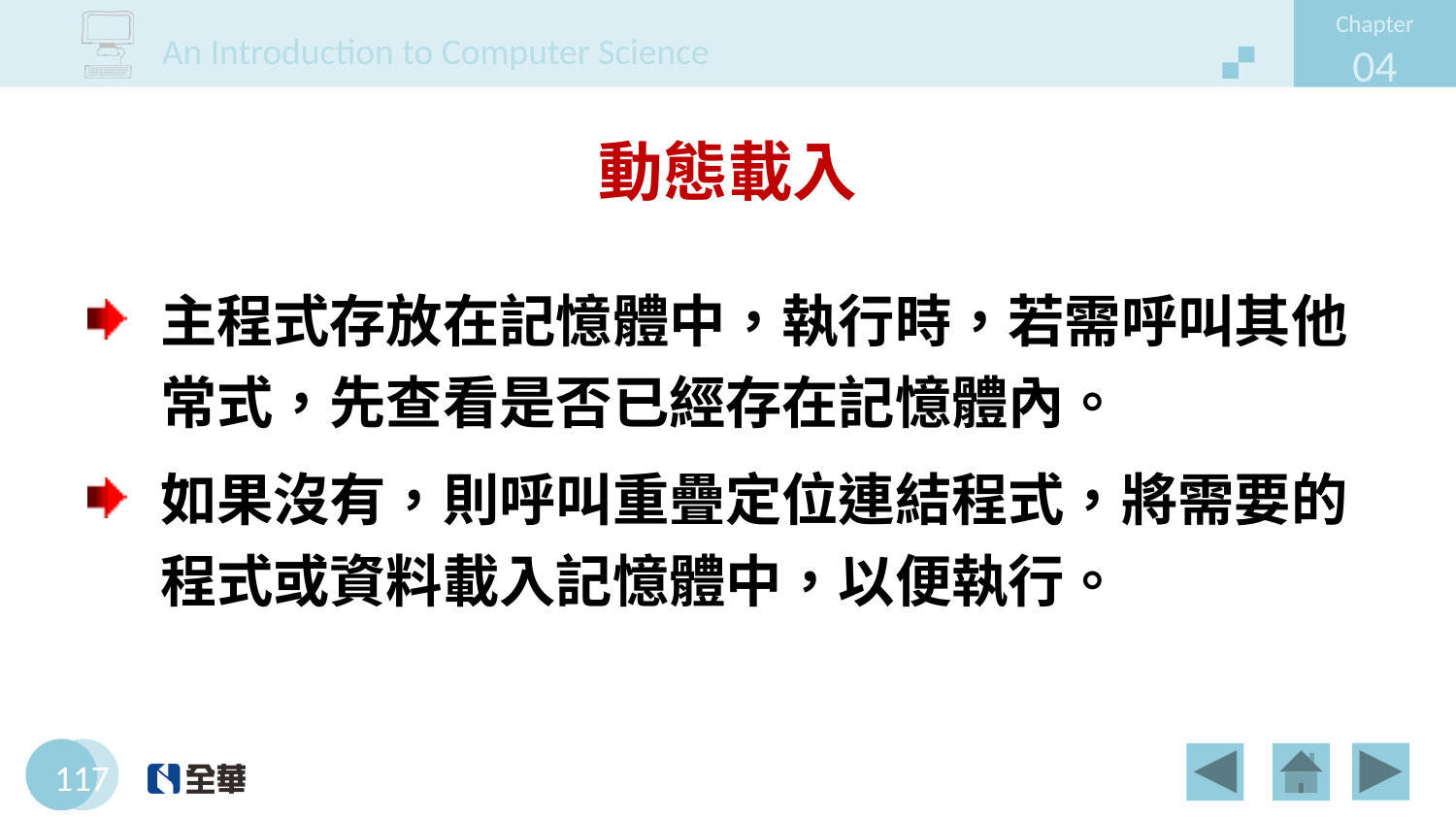

# 動態載入
主程式存放在記憶體中，執行時，若需呼叫其他常式，先查看是否已經存在記憶體內。
如果沒有，則呼叫重疊定位連結程式，將需要的程式或資料載入記憶體中，以便執行。